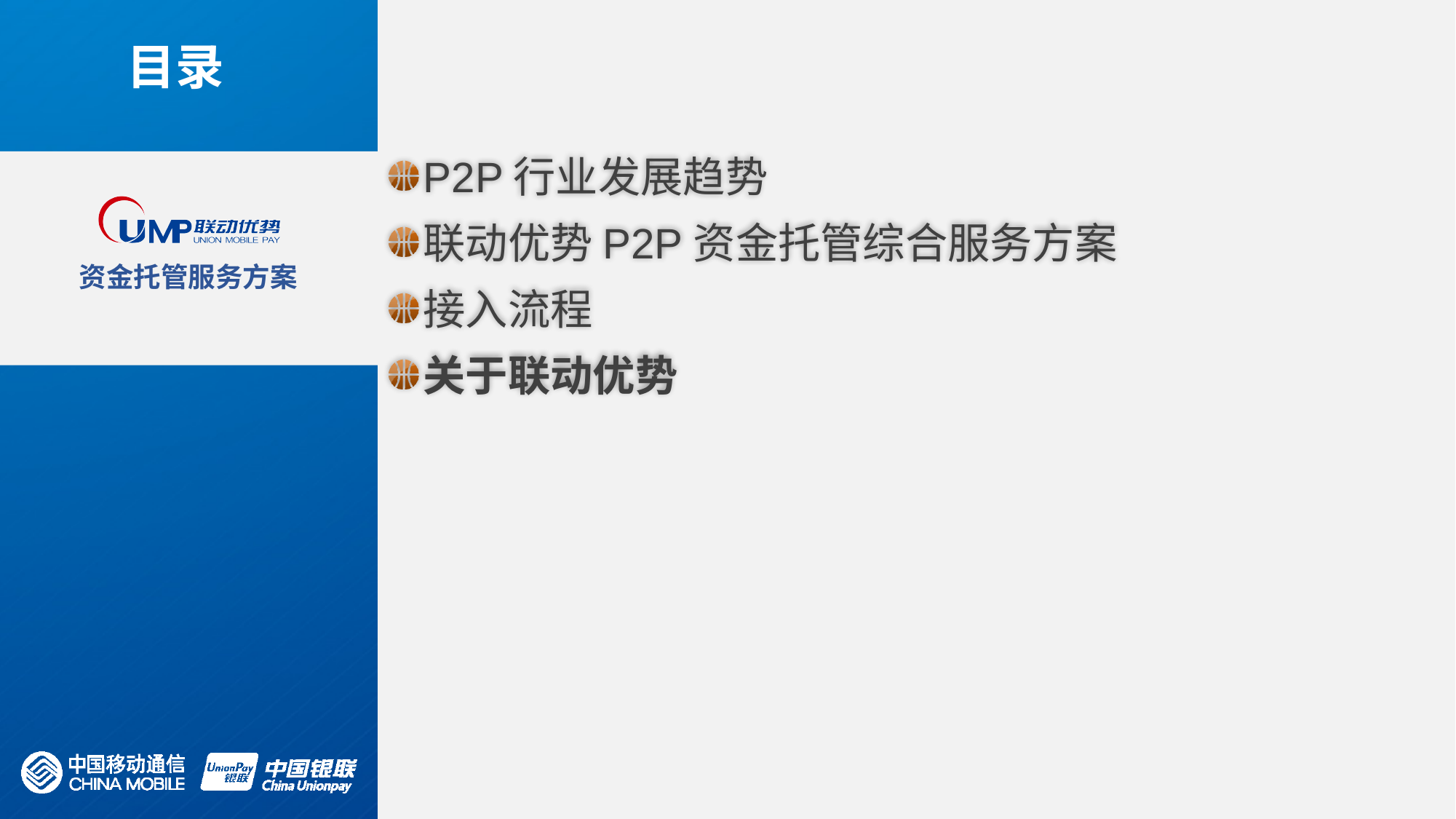

目录
P2P行业发展趋势
联动优势P2P资金托管综合服务方案
接入流程
关于联动优势